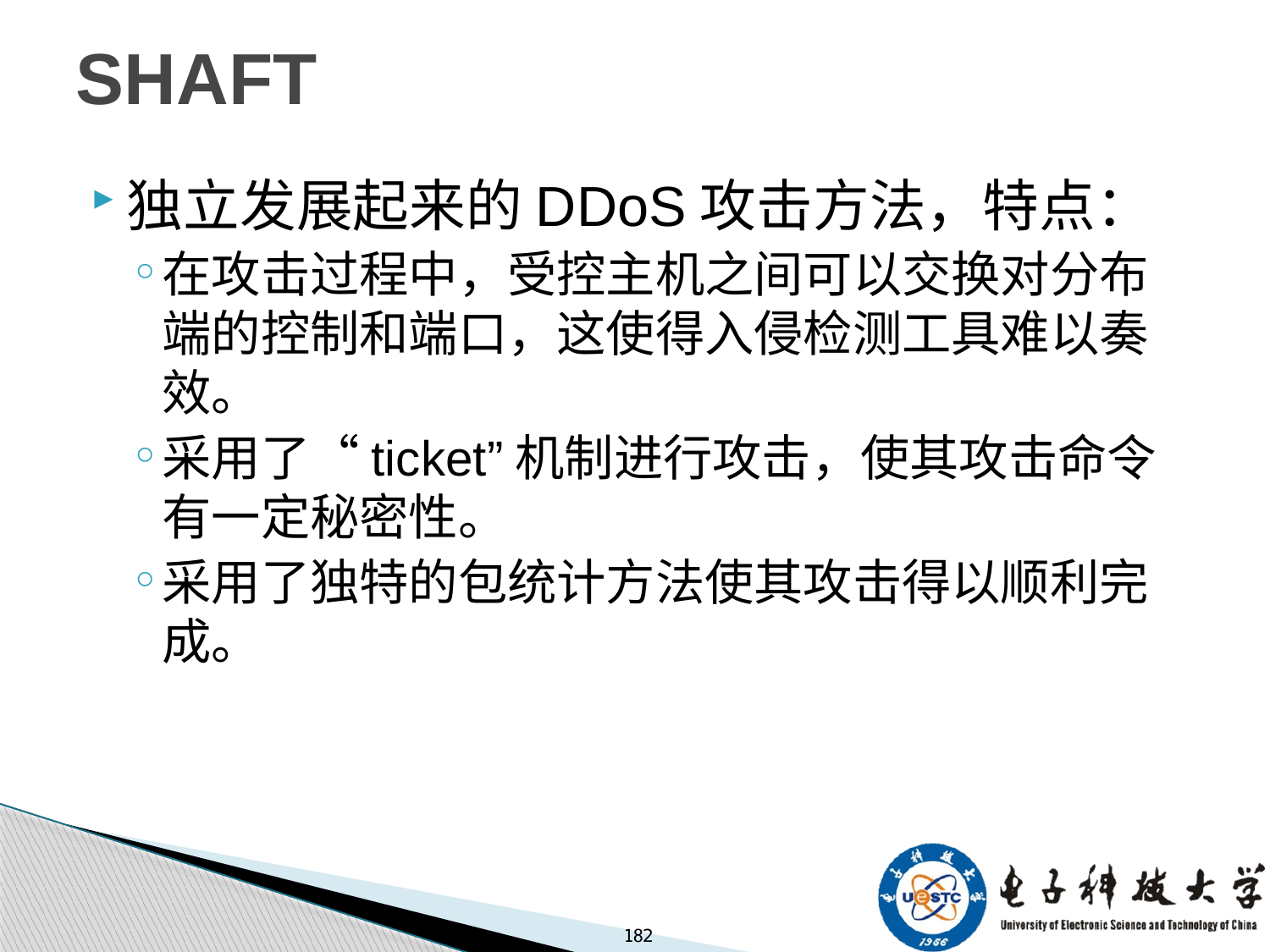

# SHAFT
独立发展起来的DDoS攻击方法，特点：
在攻击过程中，受控主机之间可以交换对分布端的控制和端口，这使得入侵检测工具难以奏效。
采用了“ticket”机制进行攻击，使其攻击命令有一定秘密性。
采用了独特的包统计方法使其攻击得以顺利完成。
182